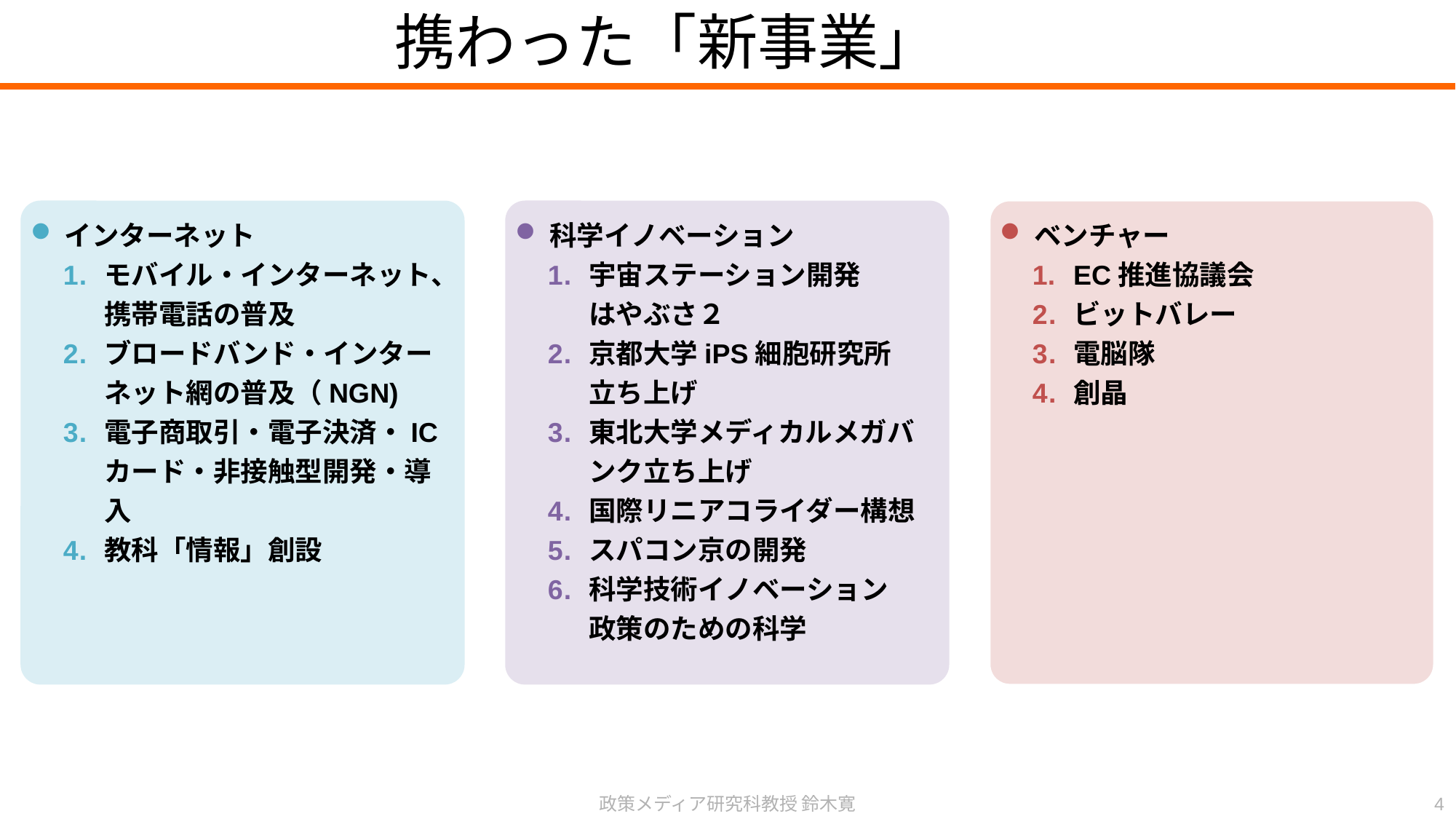

携わった「新事業」
インターネット
モバイル・インターネット、携帯電話の普及
ブロードバンド・インターネット網の普及（NGN)
電子商取引・電子決済・ICカード・非接触型開発・導入
教科「情報」創設
科学イノベーション
宇宙ステーション開発
はやぶさ２
京都大学iPS細胞研究所
立ち上げ
東北大学メディカルメガバンク立ち上げ
国際リニアコライダー構想
スパコン京の開発
科学技術イノベーション
政策のための科学
ベンチャー
EC推進協議会
ビットバレー
電脳隊
創晶
政策メディア研究科教授 鈴木寛
4